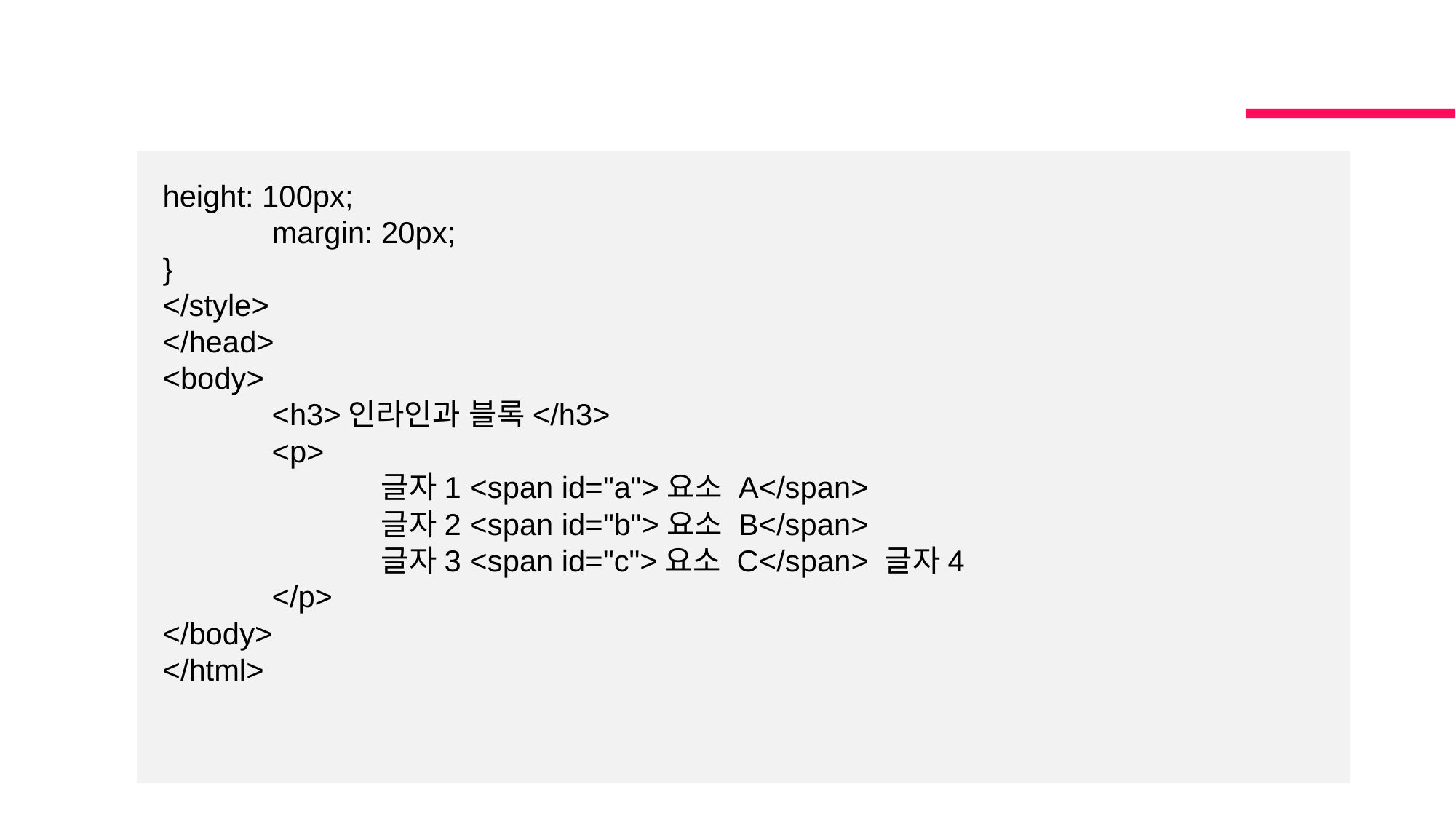

height: 100px;
	margin: 20px;
}
</style>
</head>
<body>
	<h3>인라인과 블록</h3>
	<p>
		글자1 <span id="a">요소 A</span>
		글자2 <span id="b">요소 B</span>
		글자3 <span id="c">요소 C</span> 글자4
	</p>
</body>
</html>